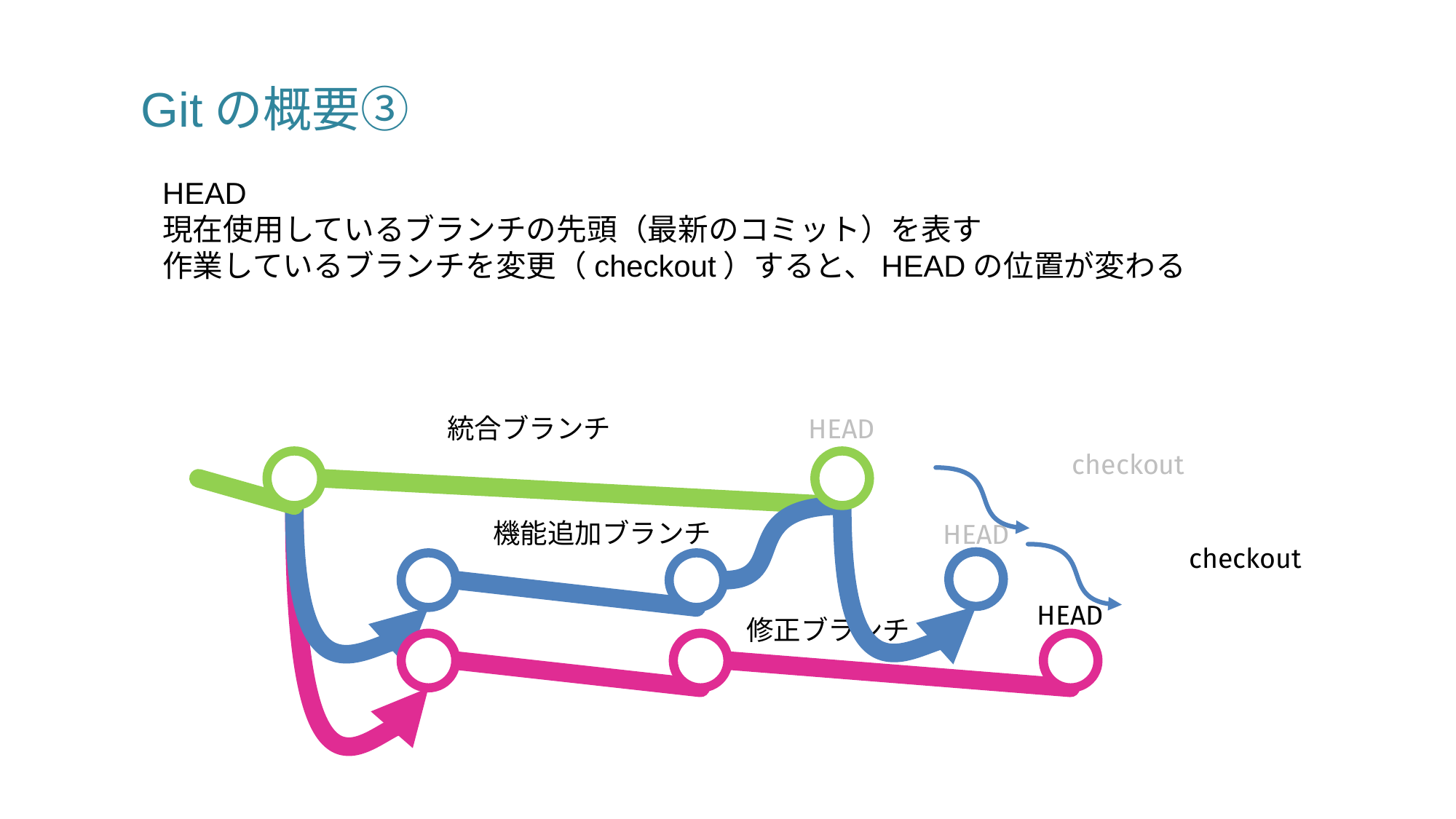

# Gitの概要③
HEAD
現在使用しているブランチの先頭（最新のコミット）を表す
作業しているブランチを変更（checkout）すると、HEADの位置が変わる
統合ブランチ
HEAD
checkout

機能追加ブランチ
HEAD
checkout

HEAD
修正ブランチ